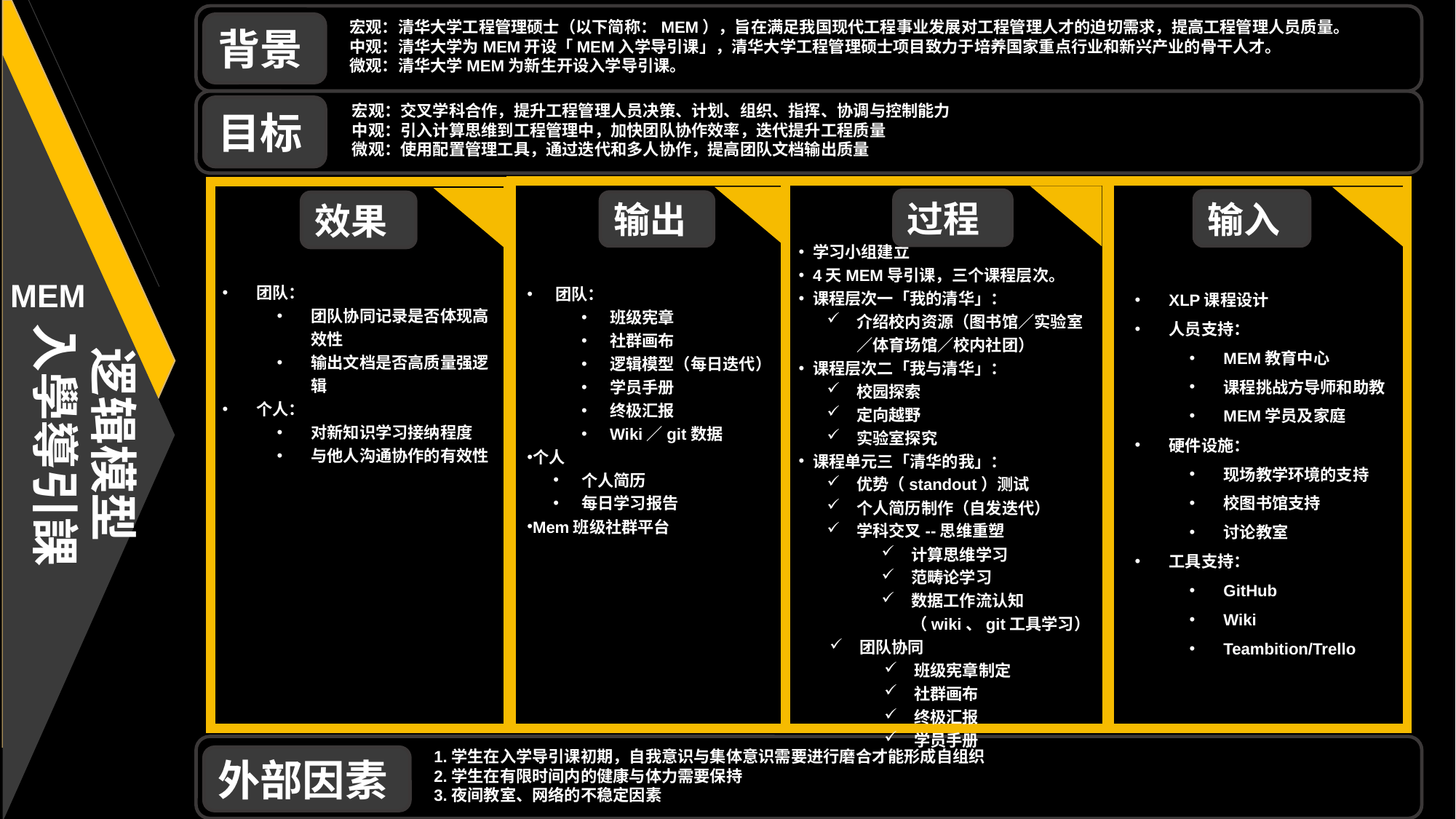

背景

目标

外部因素
宏观：清华大学工程管理硕士（以下简称：MEM），旨在满足我国现代工程事业发展对工程管理人才的迫切需求，提高工程管理人员质量。
中观：清华大学为MEM开设「MEM入学导引课」，清华大学工程管理硕士项目致力于培养国家重点行业和新兴产业的骨干人才。
微观：清华大学MEM为新生开设入学导引课。
宏观：交叉学科合作，提升工程管理人员决策、计划、组织、指挥、协调与控制能力
中观：引入计算思维到工程管理中，加快团队协作效率，迭代提升工程质量
微观：使用配置管理工具，通过迭代和多人协作，提高团队文档输出质量
逻辑模型
入學導引課
过程
输入
输出
效果
学习小组建立
4天MEM导引课，三个课程层次。
课程层次一「我的清华」：
介绍校内资源（图书馆／实验室／体育场馆／校内社团）
课程层次二「我与清华」：
校园探索
定向越野
实验室探究
课程单元三「清华的我」：
优势（standout）测试
个人简历制作（自发迭代）
学科交叉--思维重塑
计算思维学习
范畴论学习
数据工作流认知（wiki、git工具学习）
团队协同
班级宪章制定
社群画布
终极汇报
学员手册
MEM
团队：
团队协同记录是否体现高效性
输出文档是否高质量强逻辑
个人：
对新知识学习接纳程度
与他人沟通协作的有效性

XLP课程设计
人员支持：
MEM教育中心
课程挑战方导师和助教
MEM学员及家庭
硬件设施：
现场教学环境的支持
校图书馆支持
讨论教室
工具支持：
GitHub
Wiki
Teambition/Trello

团队：
班级宪章
社群画布
逻辑模型（每日迭代）
学员手册
终极汇报
Wiki／git数据
个人
个人简历
每日学习报告
Mem班级社群平台
 1.学生在入学导引课初期，自我意识与集体意识需要进行磨合才能形成自组织
 2.学生在有限时间内的健康与体力需要保持
 3.夜间教室、网络的不稳定因素